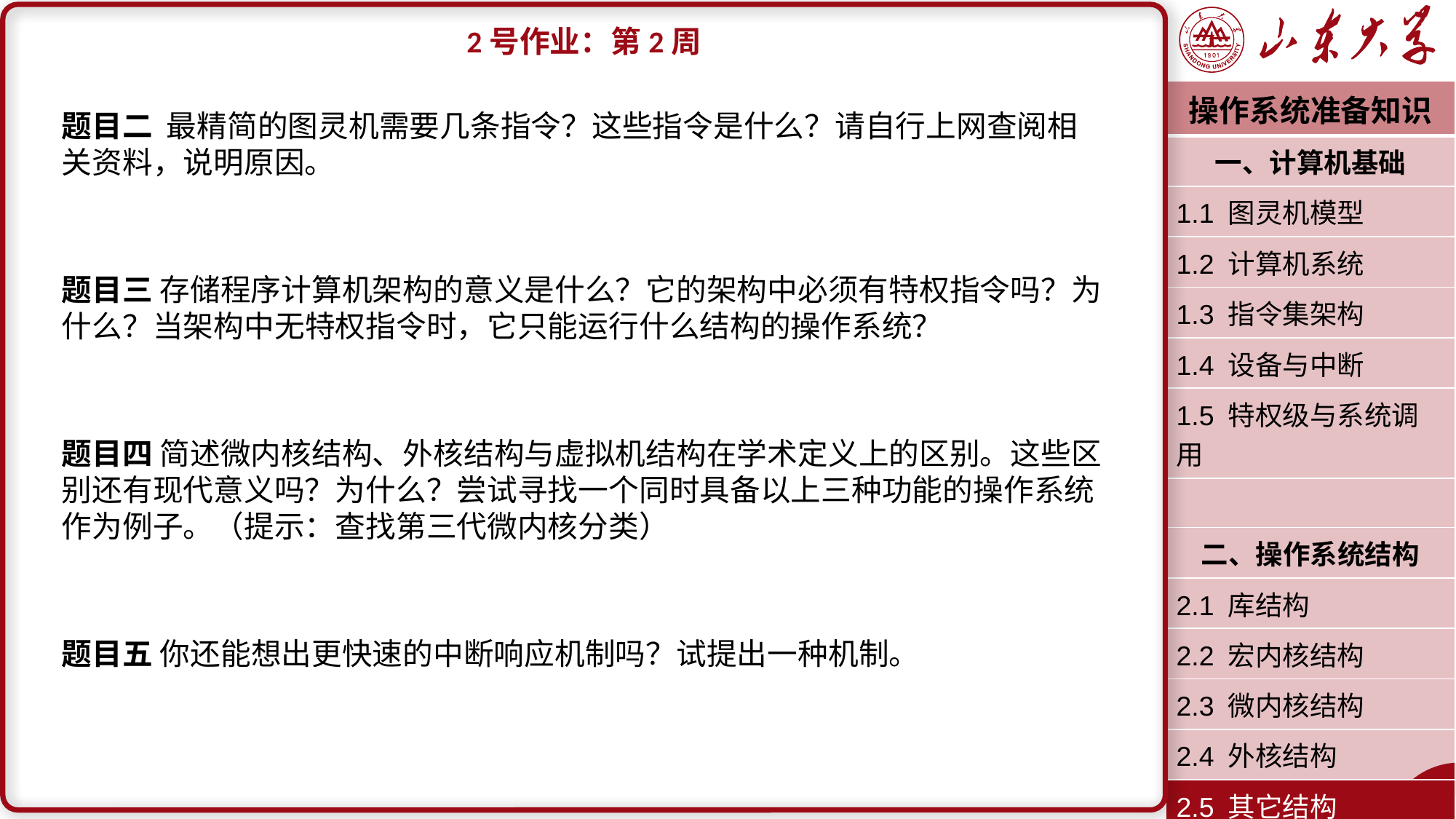

2号作业：第2周

题目二  最精简的图灵机需要几条指令？这些指令是什么？请自行上网查阅相关资料，说明原因。

题目三 存储程序计算机架构的意义是什么？它的架构中必须有特权指令吗？为什么？当架构中无特权指令时，它只能运行什么结构的操作系统？

题目四 简述微内核结构、外核结构与虚拟机结构在学术定义上的区别。这些区别还有现代意义吗？为什么？尝试寻找一个同时具备以上三种功能的操作系统作为例子。（提示：查找第三代微内核分类）

题目五 你还能想出更快速的中断响应机制吗？试提出一种机制。
| 操作系统准备知识 |
| --- |
| 一、计算机基础 |
| 1.1 图灵机模型 |
| 1.2 计算机系统 |
| 1.3 指令集架构 |
| 1.4 设备与中断 |
| 1.5 特权级与系统调用 |
|  |
| 二、操作系统结构 |
| 2.1 库结构 |
| 2.2 宏内核结构 |
| 2.3 微内核结构 |
| 2.4 外核结构 |
| 2.5 其它结构 |
| 潘润宇 2023.02 |